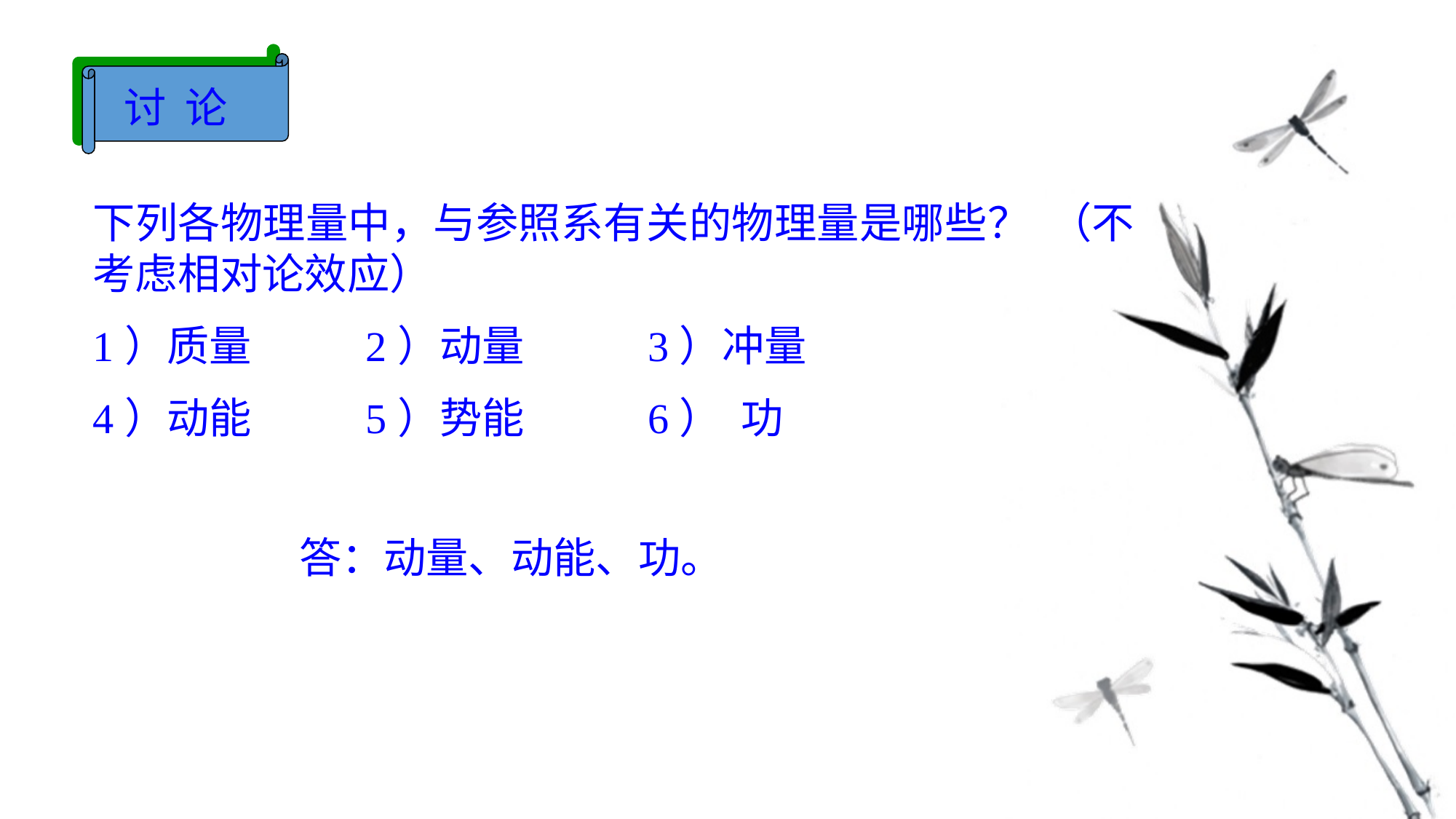

讨  论
下列各物理量中，与参照系有关的物理量是哪些？  （不考虑相对论效应）
1）质量           2）动量            3）冲量
4）动能           5）势能            6）  功
答：动量、动能、功。